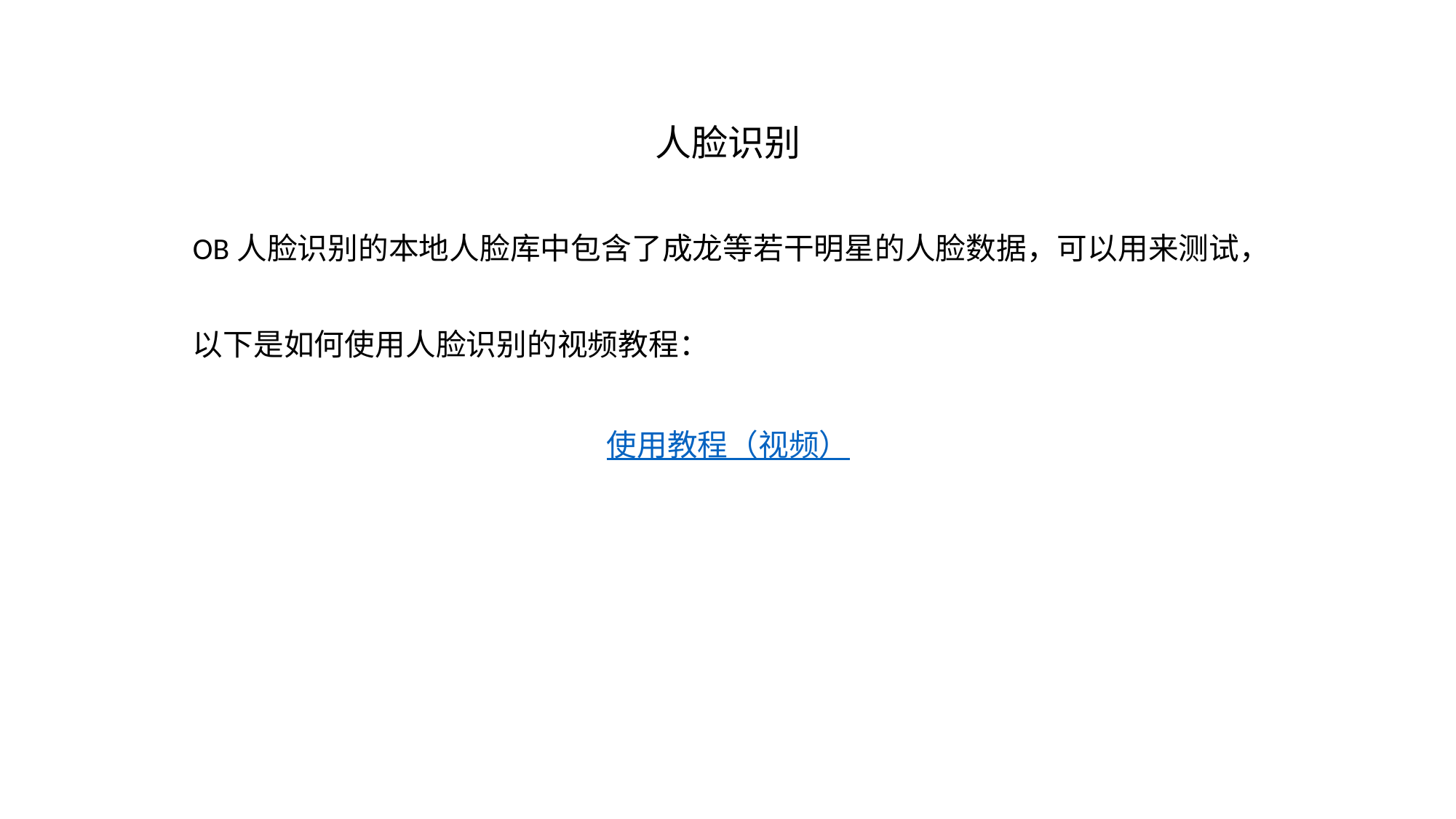

人脸识别

OB人脸识别的本地人脸库中包含了成龙等若干明星的人脸数据，可以用来测试，

以下是如何使用人脸识别的视频教程：

使用教程（视频）